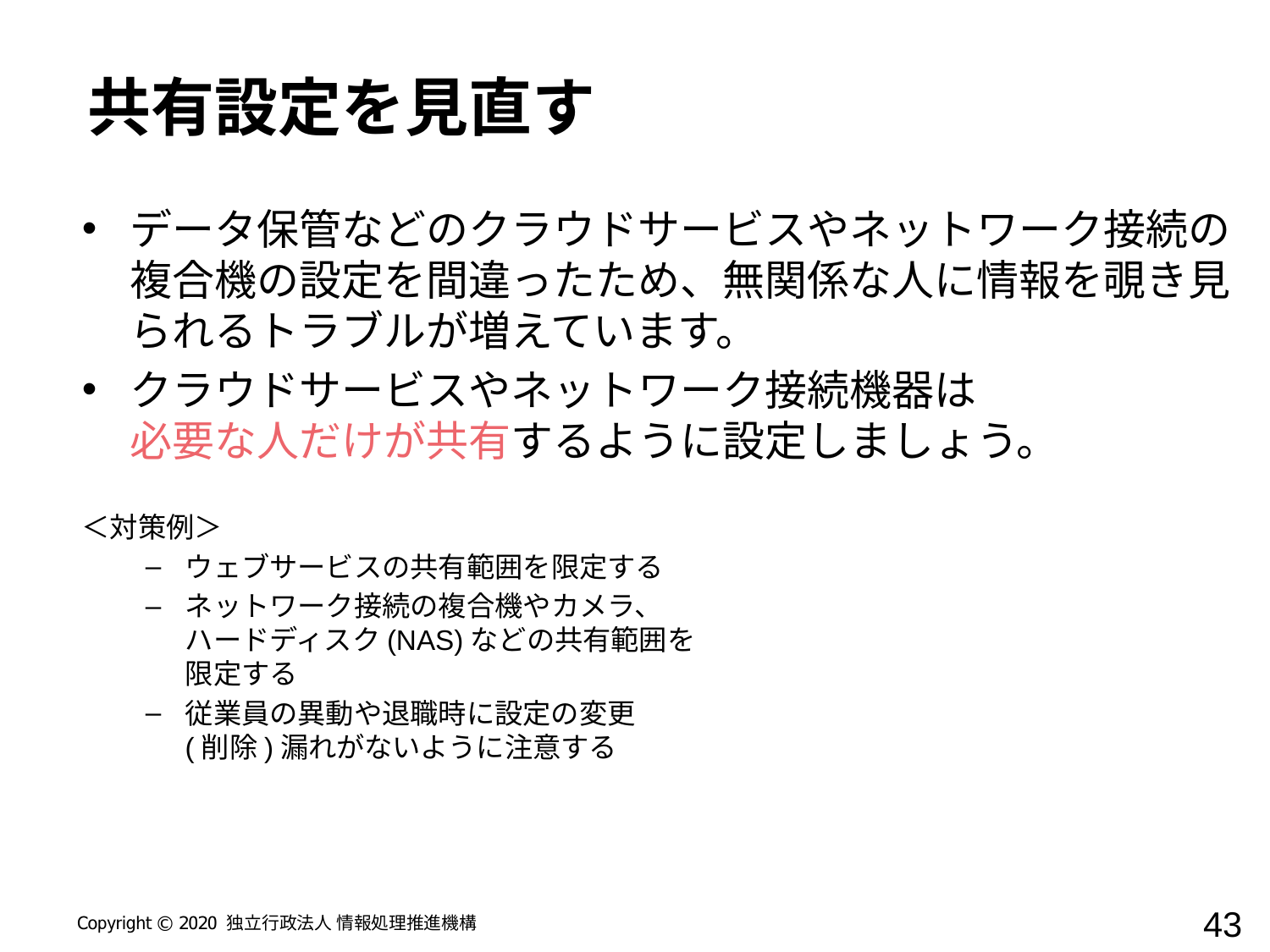

# 共有設定を見直す
データ保管などのクラウドサービスやネットワーク接続の複合機の設定を間違ったため、無関係な人に情報を覗き見られるトラブルが増えています。
クラウドサービスやネットワーク接続機器は
必要な人だけが共有するように設定しましょう。

＜対策例＞
ウェブサービスの共有範囲を限定する
ネットワーク接続の複合機やカメラ、
ハードディスク(NAS)などの共有範囲を
限定する
従業員の異動や退職時に設定の変更
(削除)漏れがないように注意する